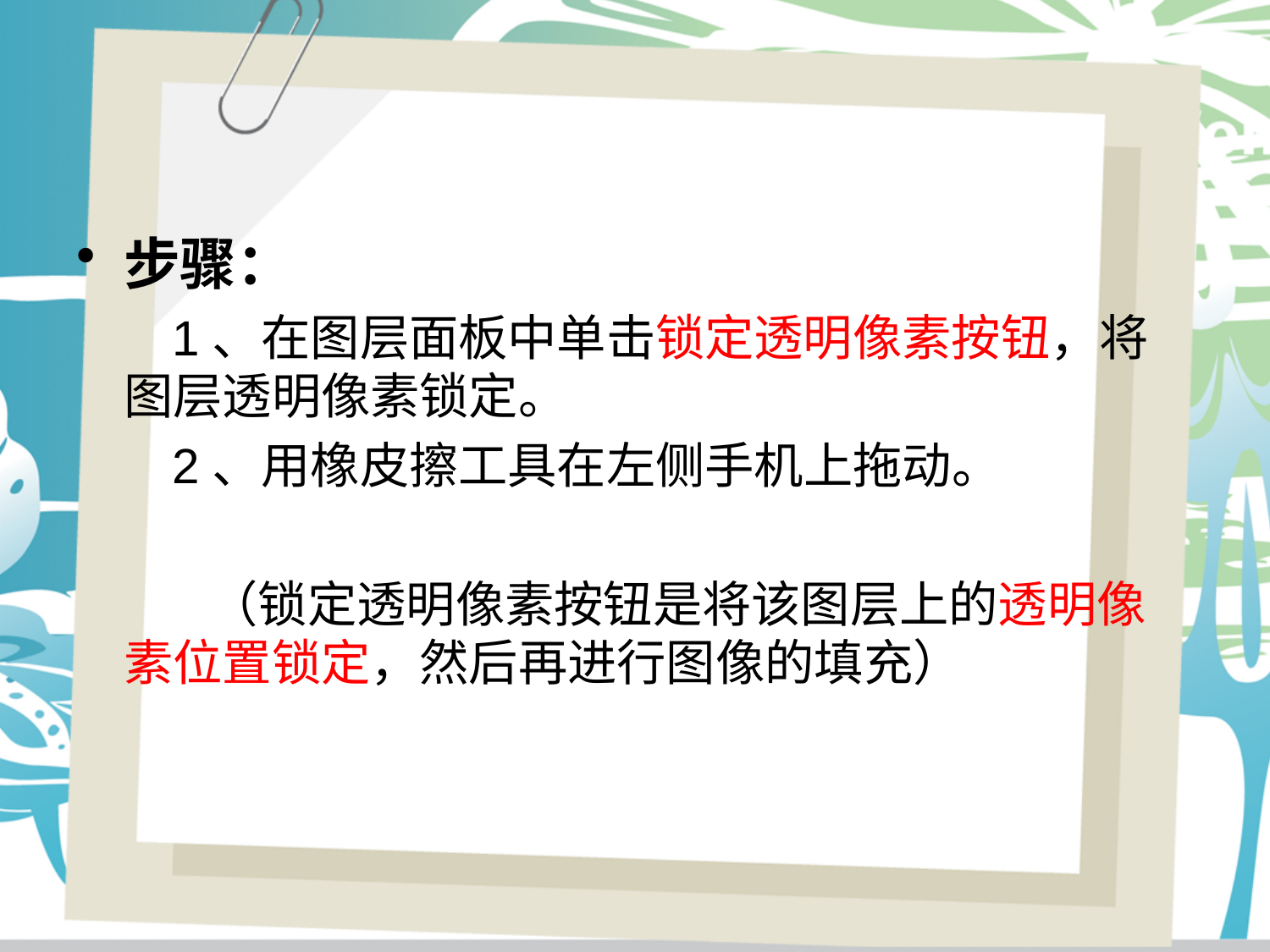

#
步骤：
       1、在图层面板中单击锁定透明像素按钮，将图层透明像素锁定。
       2、用橡皮擦工具在左侧手机上拖动。

           （锁定透明像素按钮是将该图层上的透明像素位置锁定，然后再进行图像的填充）